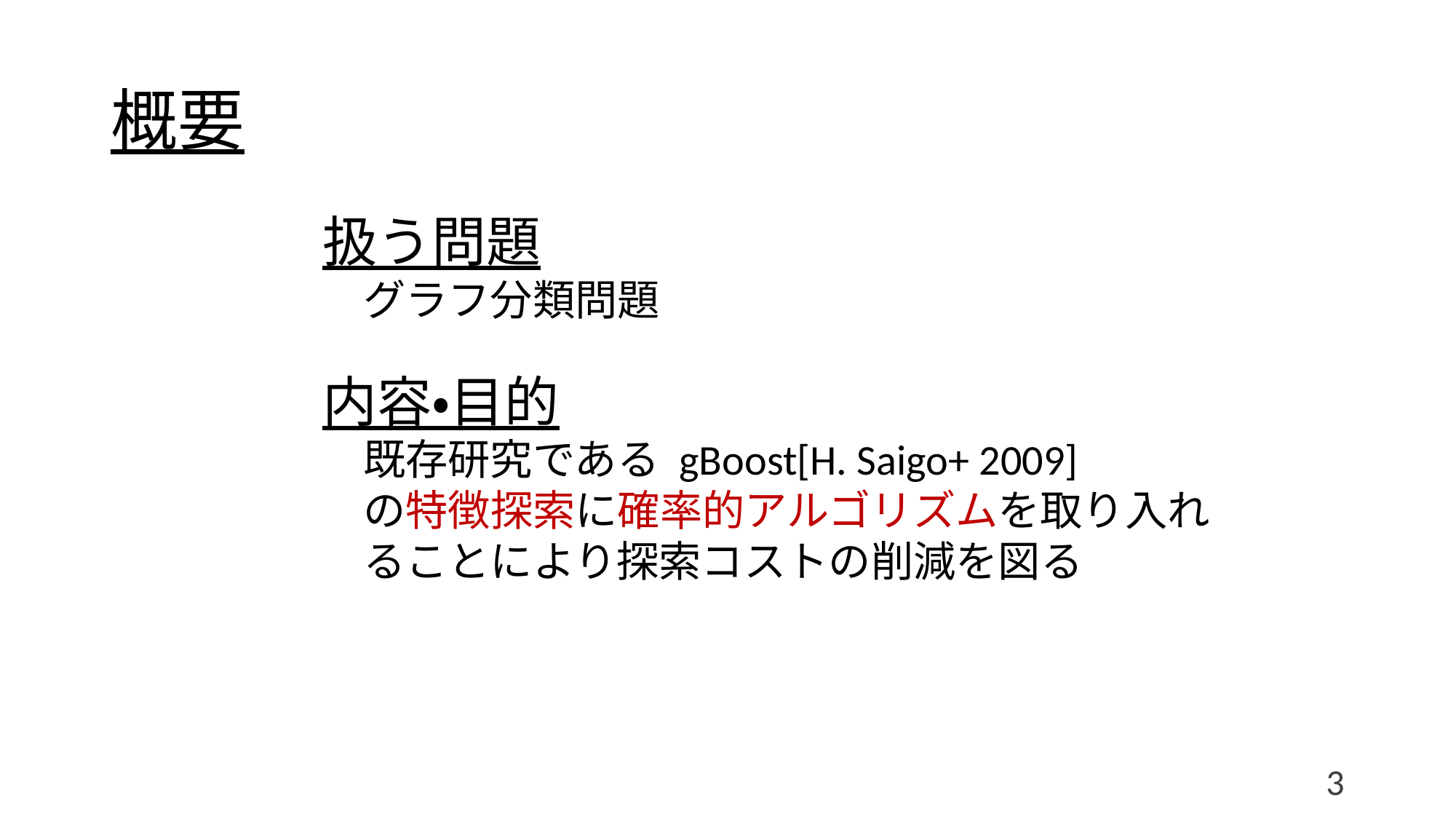

# 概要
扱う問題
	グラフ分類問題

内容・目的
	既存研究である gBoost[H. Saigo+ 2009]
	の特徴探索に確率的アルゴリズムを取り入れることにより探索コストの削減を図る
3